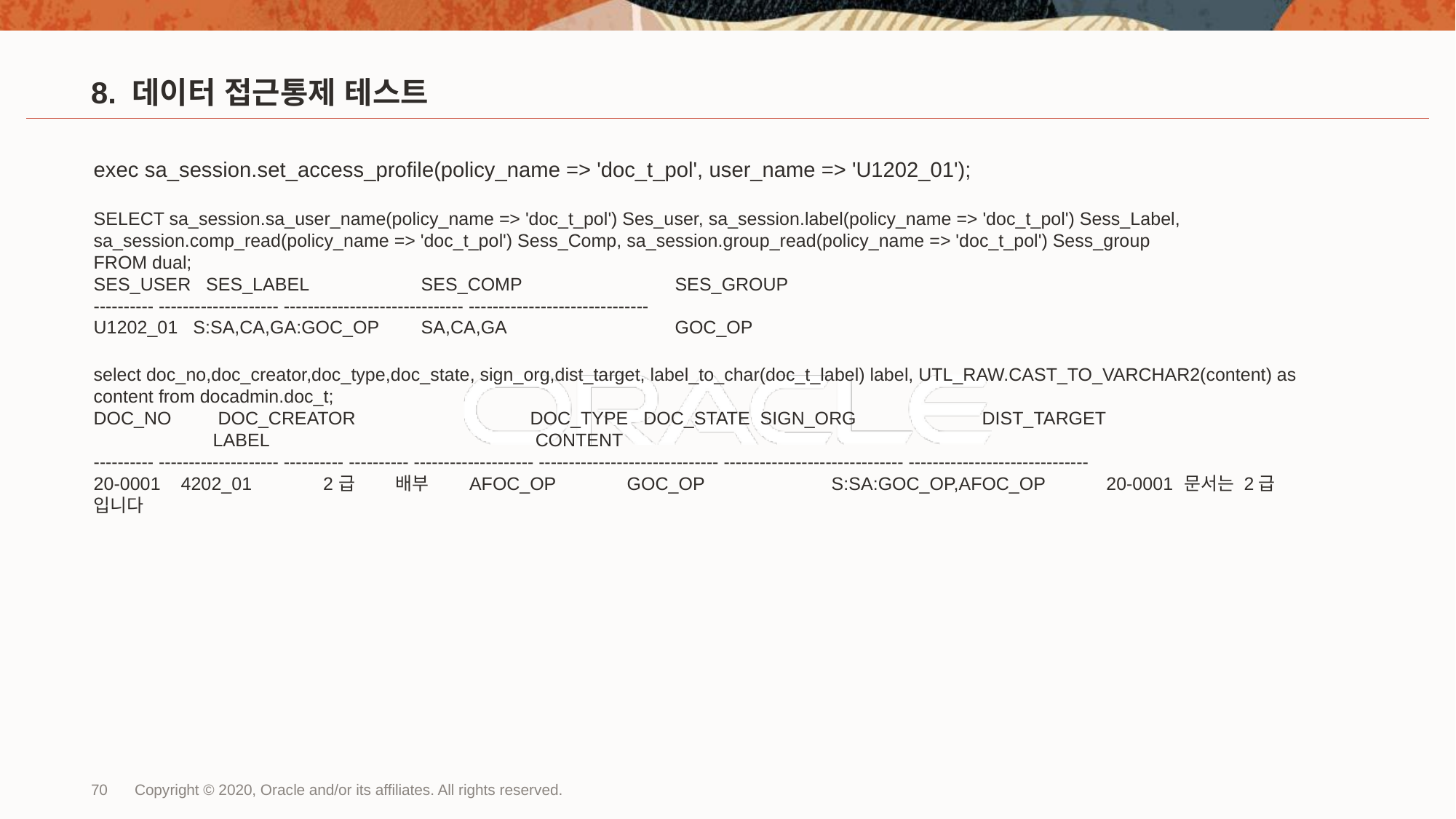

# 8. 데이터 접근통제 테스트
exec sa_session.set_access_profile(policy_name => 'doc_t_pol', user_name => 'U1202_01');

SELECT sa_session.sa_user_name(policy_name => 'doc_t_pol') Ses_user, sa_session.label(policy_name => 'doc_t_pol') Sess_Label,
sa_session.comp_read(policy_name => 'doc_t_pol') Sess_Comp, sa_session.group_read(policy_name => 'doc_t_pol') Sess_group
FROM dual;
SES_USER   SES_LABEL		SES_COMP		       SES_GROUP
---------- -------------------- ------------------------------ ------------------------------
U1202_01   S:SA,CA,GA:GOC_OP	SA,CA,GA		       GOC_OP

select doc_no,doc_creator,doc_type,doc_state, sign_org,dist_target, label_to_char(doc_t_label) label, UTL_RAW.CAST_TO_VARCHAR2(content) as content from docadmin.doc_t;
DOC_NO	   DOC_CREATOR		DOC_TYPE   DOC_STATE  SIGN_ORG		   DIST_TARGET			  LABEL 			 CONTENT
---------- -------------------- ---------- ---------- -------------------- ------------------------------ ------------------------------ ------------------------------
20-0001    4202_01              2급        배부       AFOC_OP              GOC_OP                         S:SA:GOC_OP,AFOC_OP            20-0001 문서는 2급 입니다
70
Copyright © 2020, Oracle and/or its affiliates. All rights reserved.